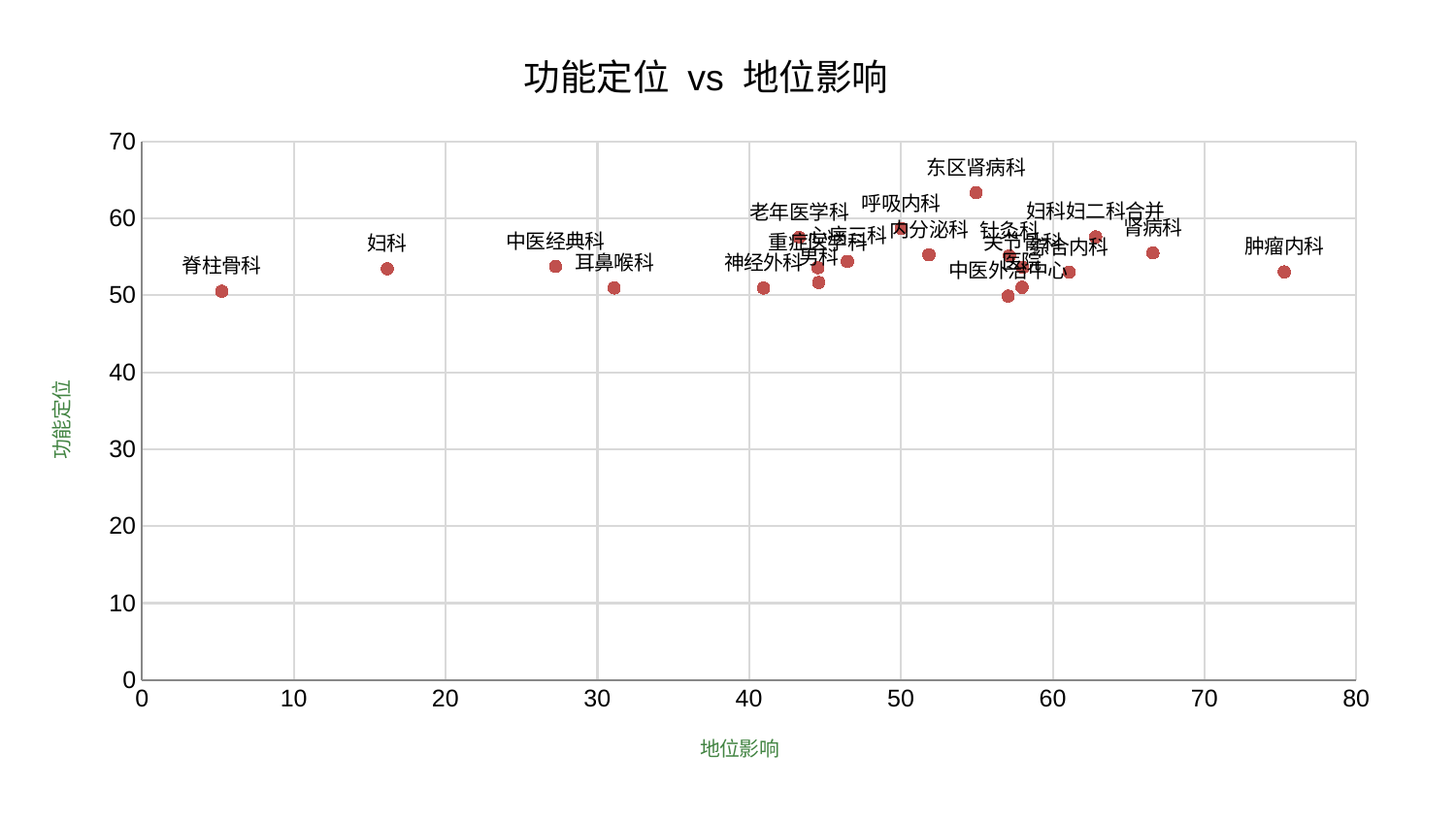

### Chart: 功能定位 vs 地位影响

| Category | 功能定位 |
|---|---|
212